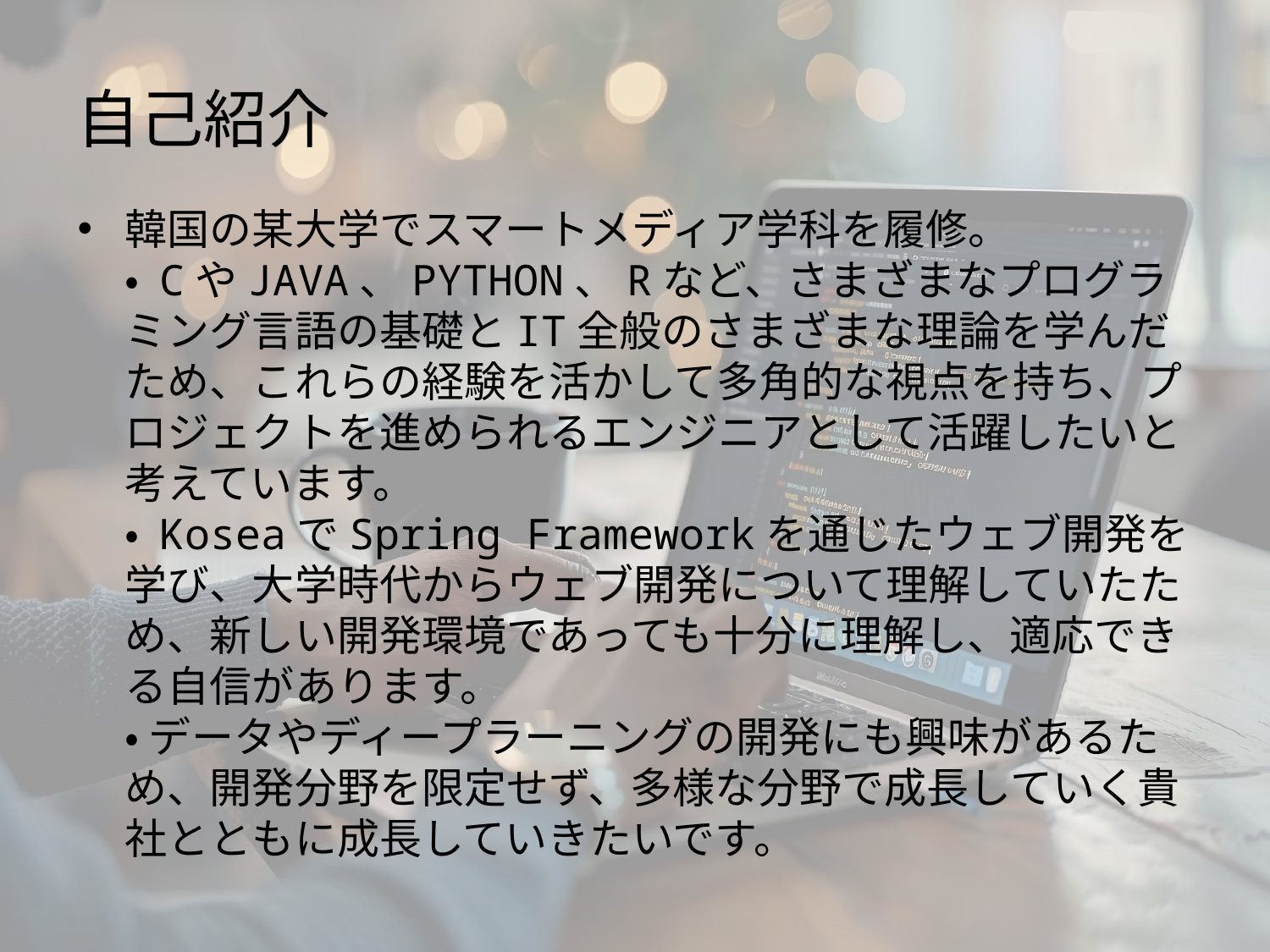

# 自己紹介
韓国の某大学でスマートメディア学科を履修。
• CやJAVA、PYTHON、Rなど、さまざまなプログラミング言語の基礎とIT全般のさまざまな理論を学んだため、これらの経験を活かして多角的な視点を持ち、プロジェクトを進められるエンジニアとして活躍したいと考えています。
• KoseaでSpring Frameworkを通じたウェブ開発を学び、大学時代からウェブ開発について理解していたため、新しい開発環境であっても十分に理解し、適応できる自信があります。
• データやディープラーニングの開発にも興味があるため、開発分野を限定せず、多様な分野で成長していく貴社とともに成長していきたいです。